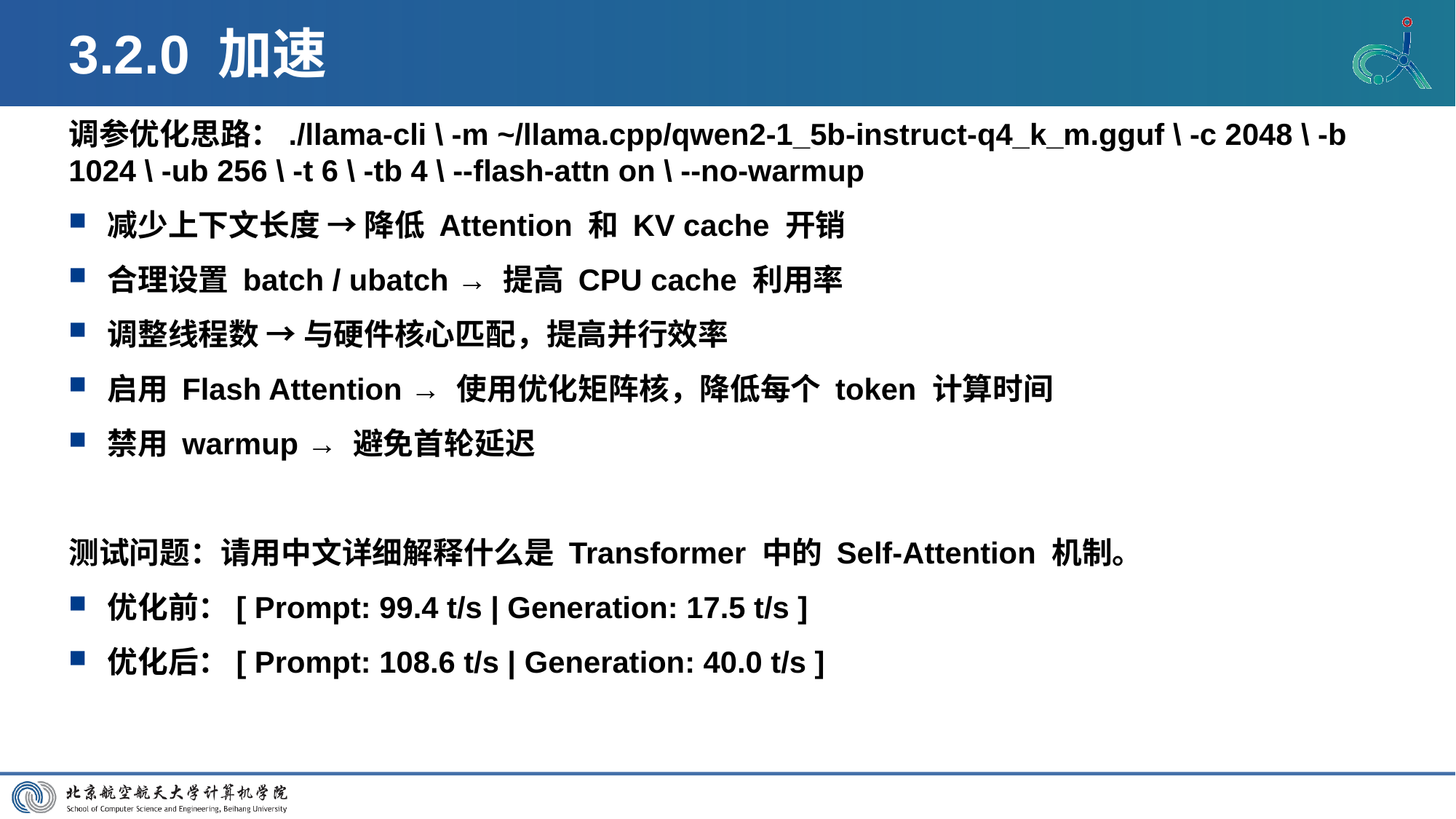

# 3.2.0 加速
调参优化思路：./llama-cli \ -m ~/llama.cpp/qwen2-1_5b-instruct-q4_k_m.gguf \ -c 2048 \ -b 1024 \ -ub 256 \ -t 6 \ -tb 4 \ --flash-attn on \ --no-warmup
减少上下文长度 → 降低 Attention 和 KV cache 开销
合理设置 batch / ubatch → 提高 CPU cache 利用率
调整线程数 → 与硬件核心匹配，提高并行效率
启用 Flash Attention → 使用优化矩阵核，降低每个 token 计算时间
禁用 warmup → 避免首轮延迟

测试问题：请用中文详细解释什么是 Transformer 中的 Self-Attention 机制。
优化前：[ Prompt: 99.4 t/s | Generation: 17.5 t/s ]
优化后：[ Prompt: 108.6 t/s | Generation: 40.0 t/s ]
10